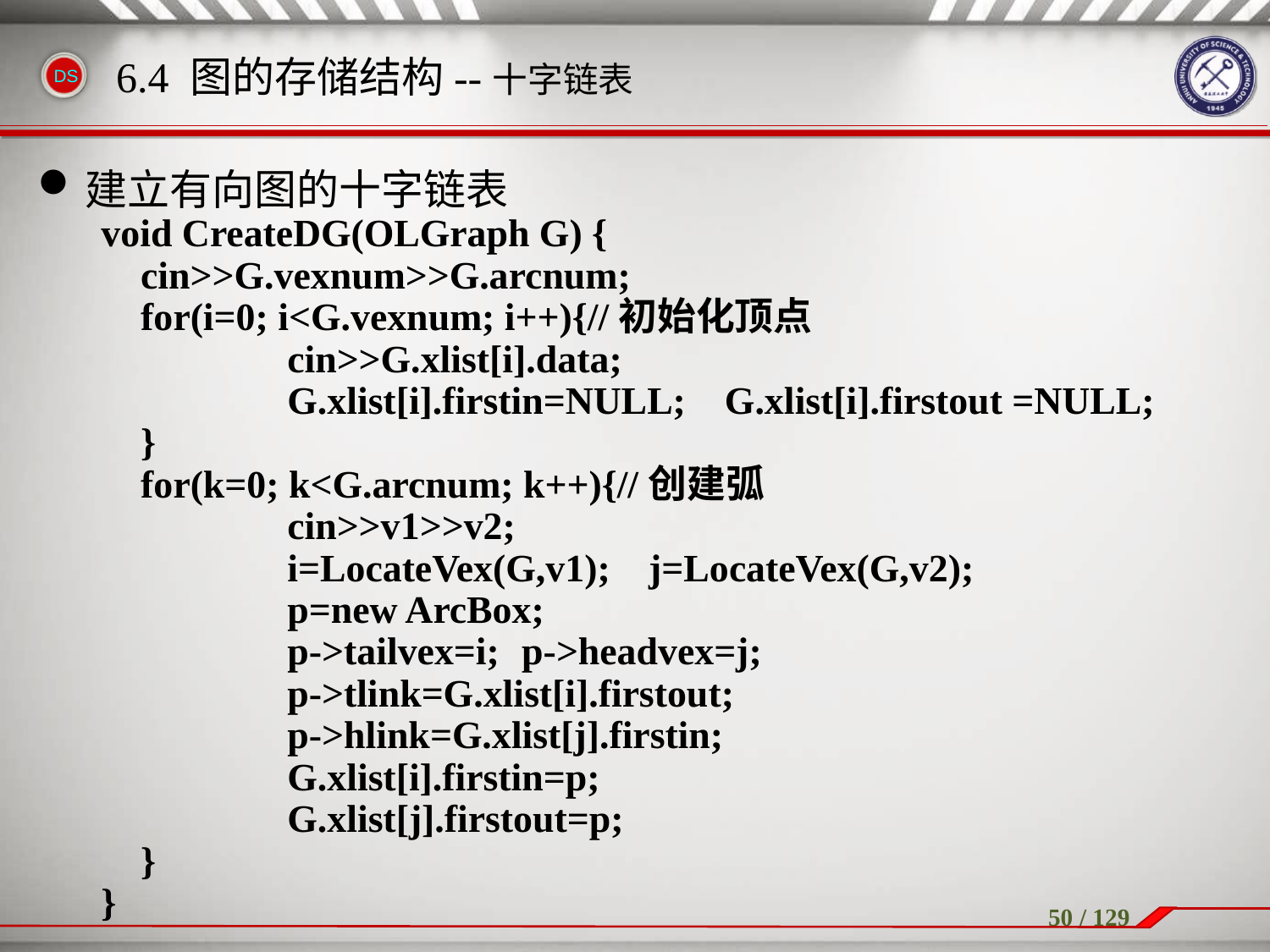

建立有向图的十字链表
void CreateDG(OLGraph G) {
	cin>>G.vexnum>>G.arcnum;
	for(i=0; i<G.vexnum; i++){//初始化顶点
		  cin>>G.xlist[i].data;
		  G.xlist[i].firstin=NULL;    G.xlist[i].firstout =NULL;
	}
	for(k=0; k<G.arcnum; k++){//创建弧
		  cin>>v1>>v2;
		  i=LocateVex(G,v1);	j=LocateVex(G,v2);
		  p=new ArcBox;
		  p->tailvex=i;	p->headvex=j;
		  p->tlink=G.xlist[i].firstout;
		  p->hlink=G.xlist[j].firstin;
		  G.xlist[i].firstin=p;
		  G.xlist[j].firstout=p;
	}
}
6.4 图的存储结构--十字链表